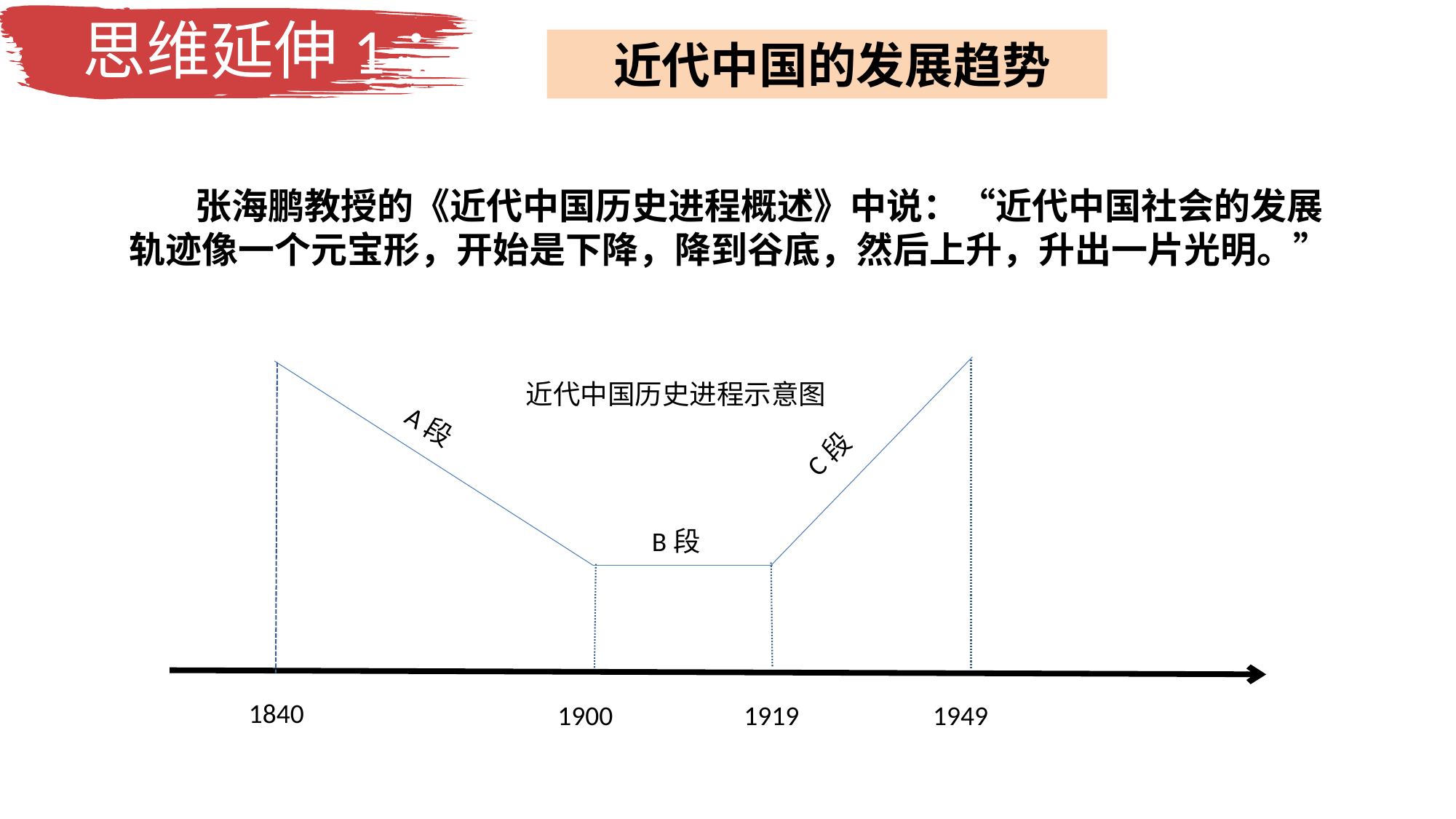

思维延伸1：
    近代中国的发展趋势
       张海鹏教授的《近代中国历史进程概述》中说：“近代中国社会的发展轨迹像一个元宝形，开始是下降，降到谷底，然后上升，升出一片光明。”
近代中国历史进程示意图
A段
C段
B段
1840
1900
1919
1949